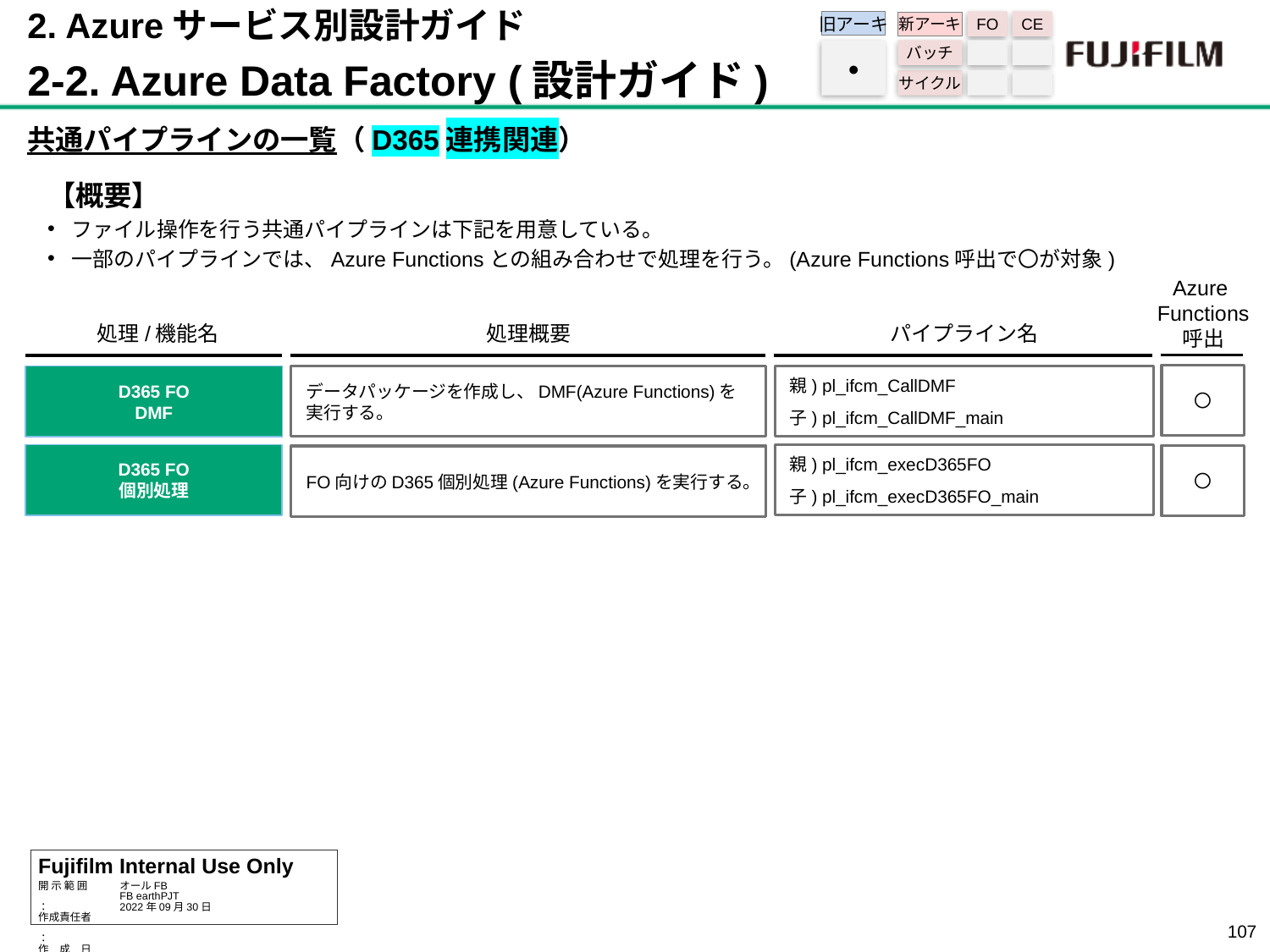

2. Azureサービス別設計ガイド
2-2. Azure Data Factory (設計ガイド)
旧アーキ
FO
CE
新アーキ
バッチ

サイクル

●
共通パイプラインの一覧（D365連携関連）
【概要】
ファイル操作を行う共通パイプラインは下記を用意している。
一部のパイプラインでは、Azure Functionsとの組み合わせで処理を行う。(Azure Functions呼出で〇が対象)

Azure
Functions
呼出
パイプライン名
処理/機能名
処理概要
〇
D365 FO
DMF
データパッケージを作成し、DMF(Azure Functions)を実行する。
親) pl_ifcm_CallDMF
子) pl_ifcm_CallDMF_main
D365 FO
個別処理
親) pl_ifcm_execD365FO
子) pl_ifcm_execD365FO_main
〇
FO向けのD365個別処理(Azure Functions)を実行する。
107